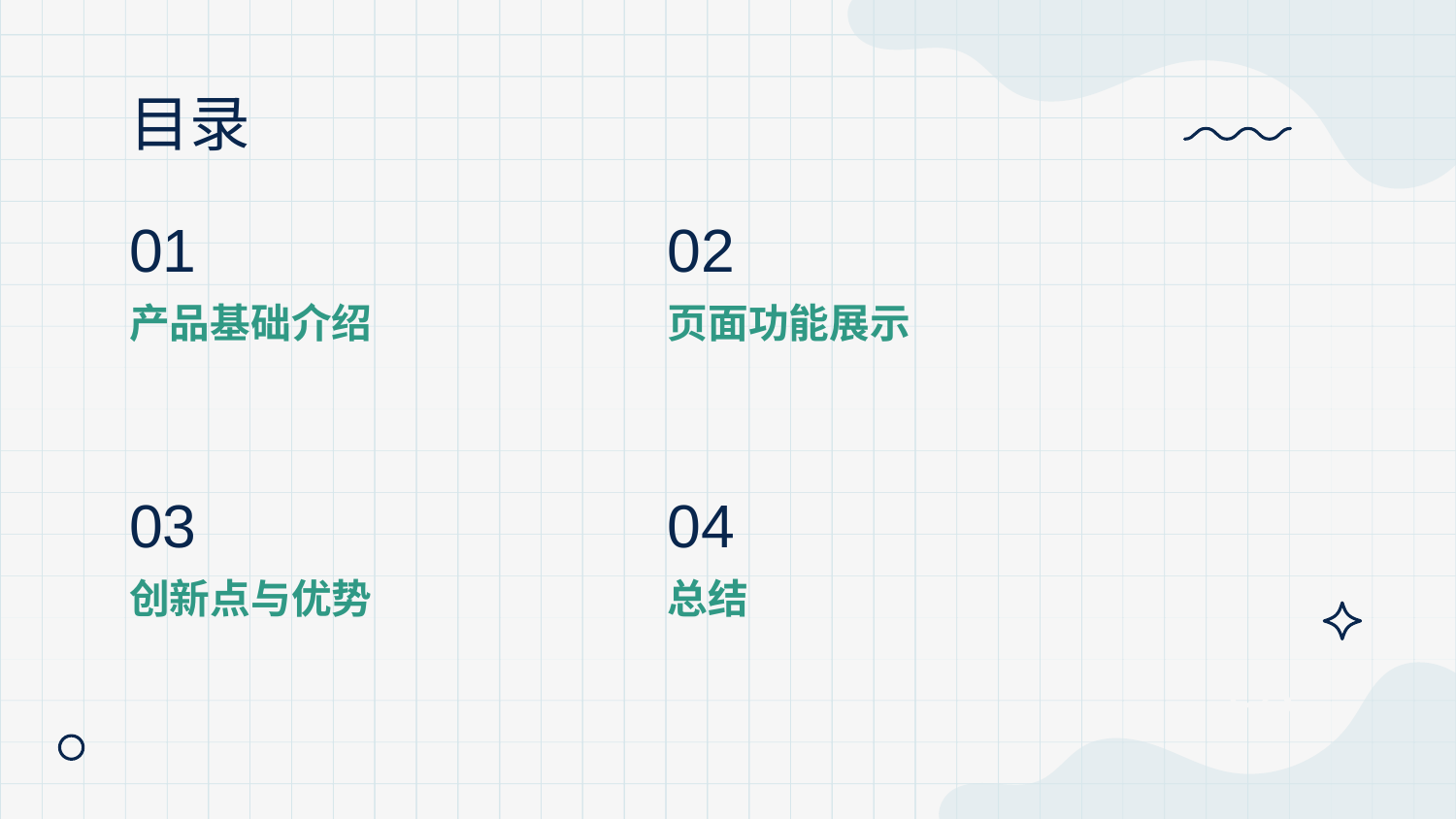

# 目录

01
02
产品基础介绍
页面功能展示
03
04
创新点与优势
总结

+8